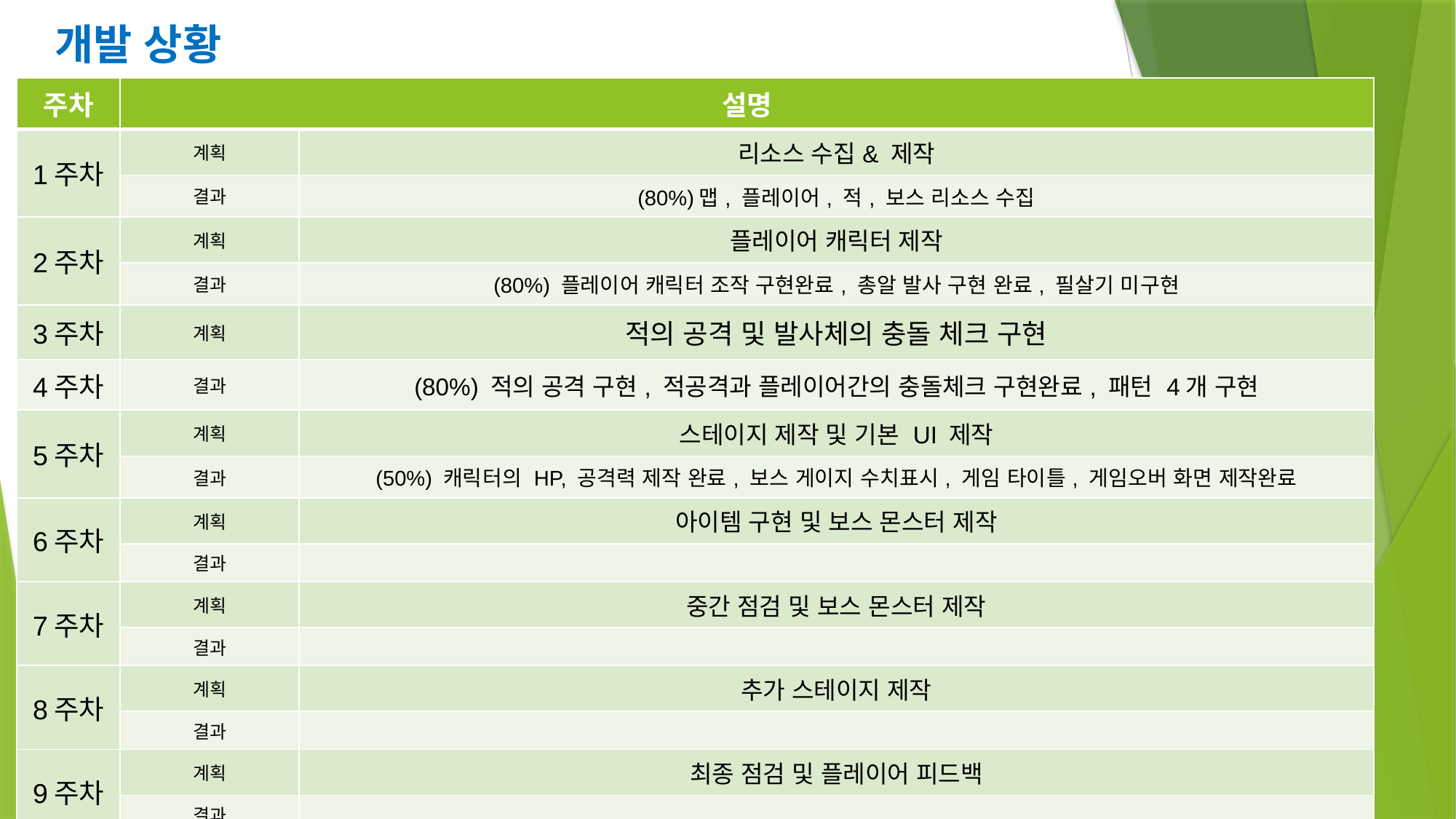

개발 상황
| 주차 | 설명 |  |
| --- | --- | --- |
| 1주차 | 계획 | 리소스 수집& 제작 |
|  | 결과 | (80%)맵, 플레이어, 적, 보스 리소스 수집 |
| 2주차 | 계획 | 플레이어 캐릭터 제작 |
|  | 결과 | (80%) 플레이어 캐릭터 조작 구현완료, 총알 발사 구현 완료, 필살기 미구현 |
| 3주차 | 계획 | 적의 공격 및 발사체의 충돌 체크 구현 |
| 4주차 | 결과 | (80%) 적의 공격 구현, 적공격과 플레이어간의 충돌체크 구현완료, 패턴 4개 구현 |
| 5주차 | 계획 | 스테이지 제작 및 기본 UI 제작 |
|  | 결과 | (50%) 캐릭터의 HP, 공격력 제작 완료, 보스 게이지 수치표시, 게임 타이틀, 게임오버 화면 제작완료 |
| 6주차 | 계획 | 아이템 구현 및 보스 몬스터 제작 |
|  | 결과 |  |
| 7주차 | 계획 | 중간 점검 및 보스 몬스터 제작 |
|  | 결과 |  |
| 8주차 | 계획 | 추가 스테이지 제작 |
|  | 결과 |  |
| 9주차 | 계획 | 최종 점검 및 플레이어 피드백 |
|  | 결과 |  |